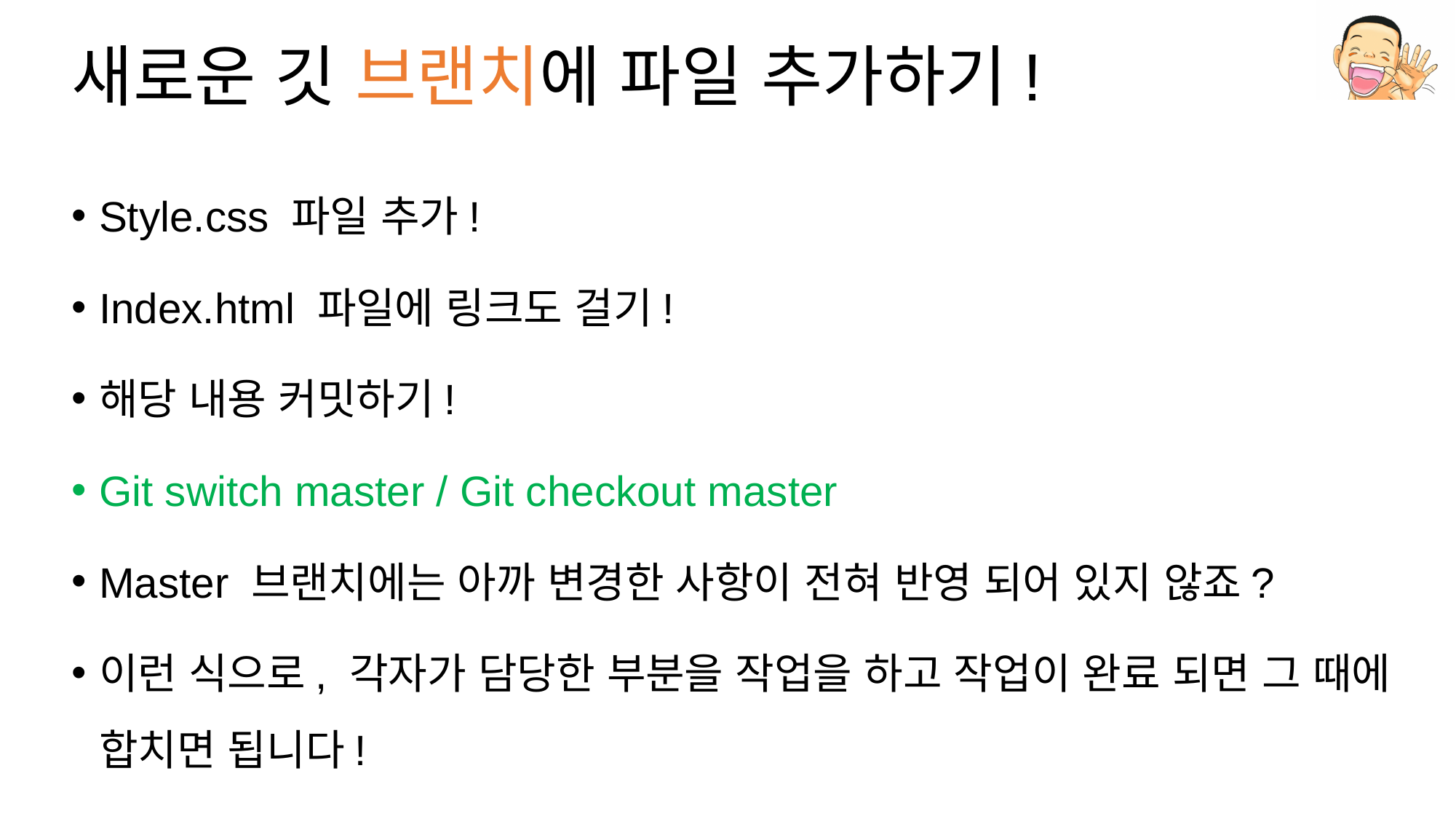

# 새로운 깃 브랜치에 파일 추가하기!
Style.css 파일 추가!
Index.html 파일에 링크도 걸기!
해당 내용 커밋하기!
Git switch master / Git checkout master
Master 브랜치에는 아까 변경한 사항이 전혀 반영 되어 있지 않죠?
이런 식으로, 각자가 담당한 부분을 작업을 하고 작업이 완료 되면 그 때에 합치면 됩니다!